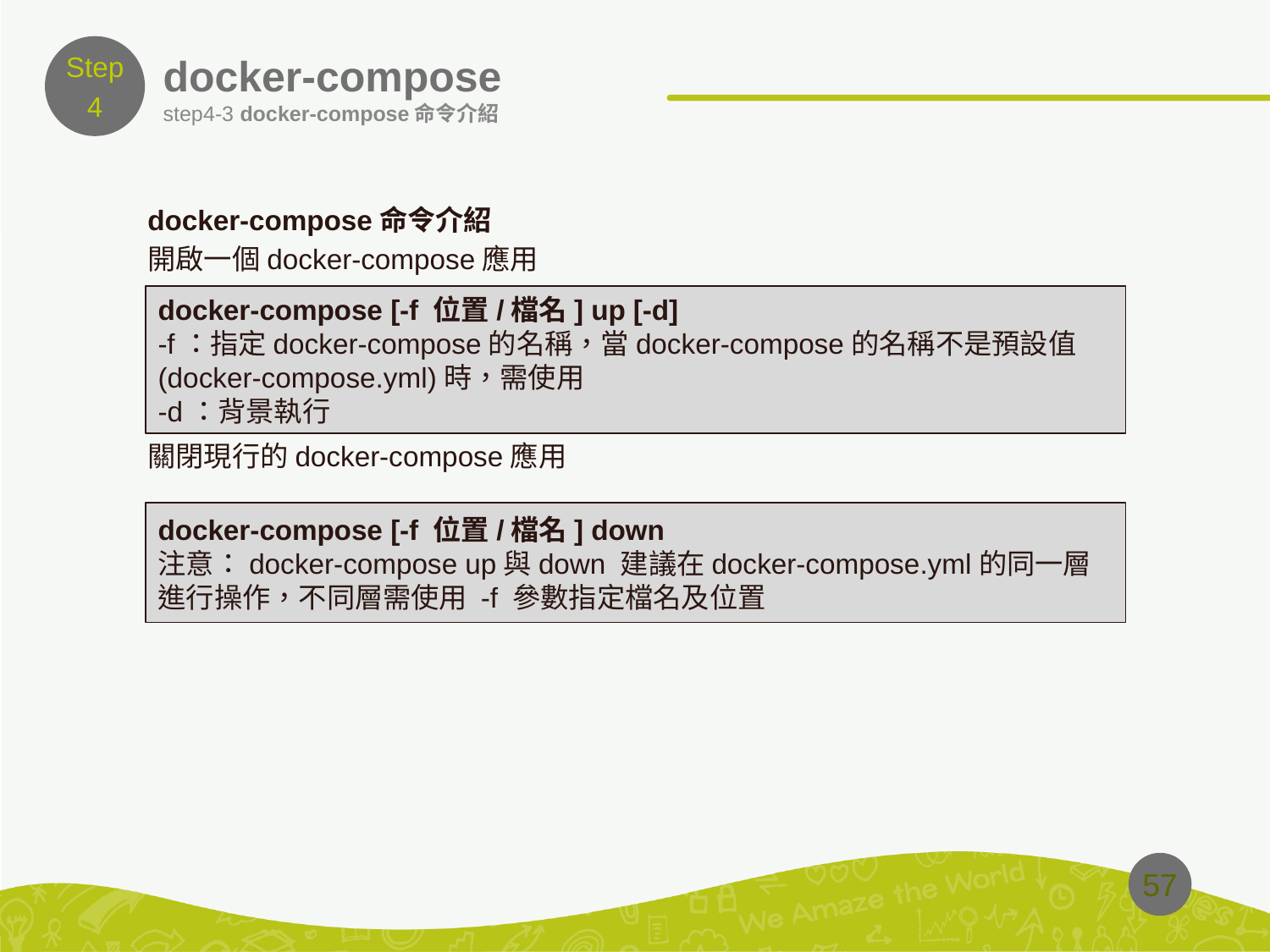

Step
4
# docker-compose
step4-3 docker-compose命令介紹
docker-compose命令介紹
開啟一個docker-compose應用

關閉現行的docker-compose應用

docker-compose [-f 位置/檔名] up [-d]
-f：指定docker-compose的名稱，當docker-compose的名稱不是預設值(docker-compose.yml)時，需使用
-d：背景執行
docker-compose [-f 位置/檔名] down
注意：docker-compose up與down 建議在docker-compose.yml的同一層進行操作，不同層需使用 -f 參數指定檔名及位置
57